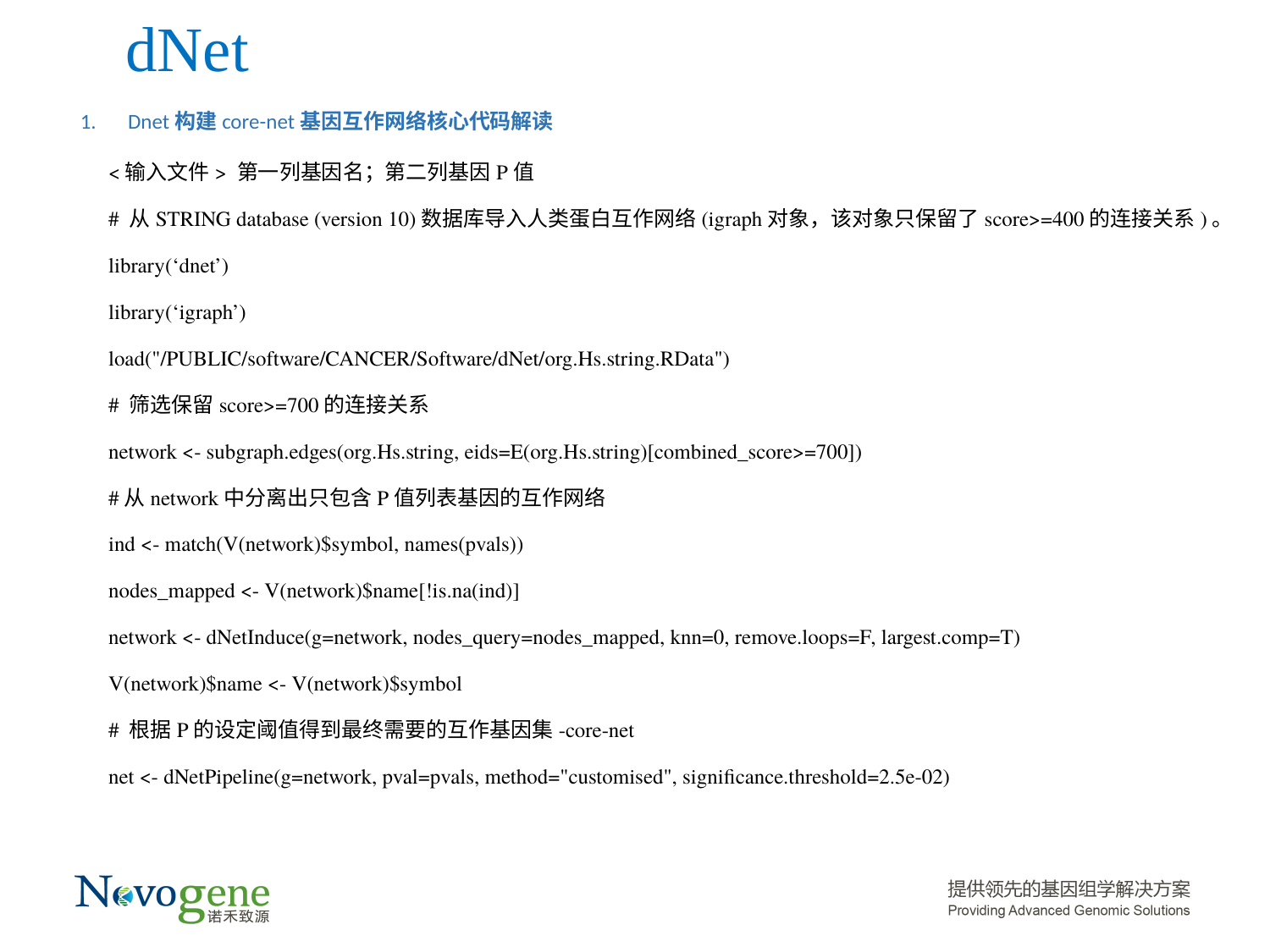

# dNet
Dnet构建core-net基因互作网络核心代码解读

<输入文件> 第一列基因名；第二列基因P值
# 从STRING database (version 10)数据库导入人类蛋白互作网络(igraph对象，该对象只保留了score>=400的连接关系)。
library(‘dnet’)
library(‘igraph’)
load("/PUBLIC/software/CANCER/Software/dNet/org.Hs.string.RData")
# 筛选保留score>=700的连接关系
network <- subgraph.edges(org.Hs.string, eids=E(org.Hs.string)[combined_score>=700])
#从network中分离出只包含P值列表基因的互作网络
ind <- match(V(network)$symbol, names(pvals))
nodes_mapped <- V(network)$name[!is.na(ind)]
network <- dNetInduce(g=network, nodes_query=nodes_mapped, knn=0, remove.loops=F, largest.comp=T)
V(network)$name <- V(network)$symbol
# 根据P的设定阈值得到最终需要的互作基因集-core-net
net <- dNetPipeline(g=network, pval=pvals, method="customised", significance.threshold=2.5e-02)